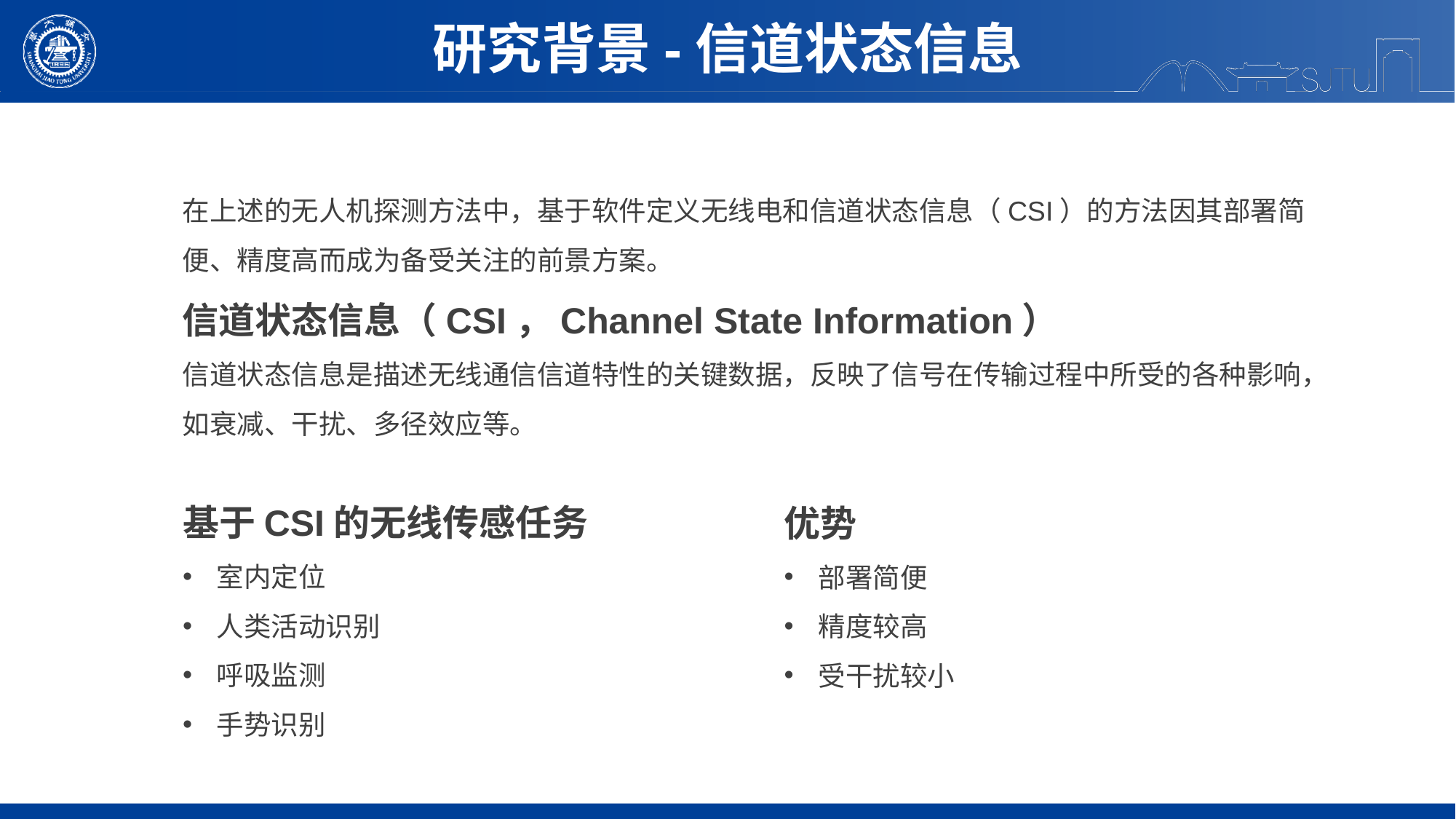

研究背景-信道状态信息
在上述的无人机探测方法中，基于软件定义无线电和信道状态信息（CSI）的方法因其部署简便、精度高而成为备受关注的前景方案。
信道状态信息（CSI，Channel State Information）
信道状态信息是描述无线通信信道特性的关键数据，反映了信号在传输过程中所受的各种影响，如衰减、干扰、多径效应等。
基于CSI的无线传感任务
室内定位
人类活动识别
呼吸监测
手势识别

优势
部署简便
精度较高
受干扰较小